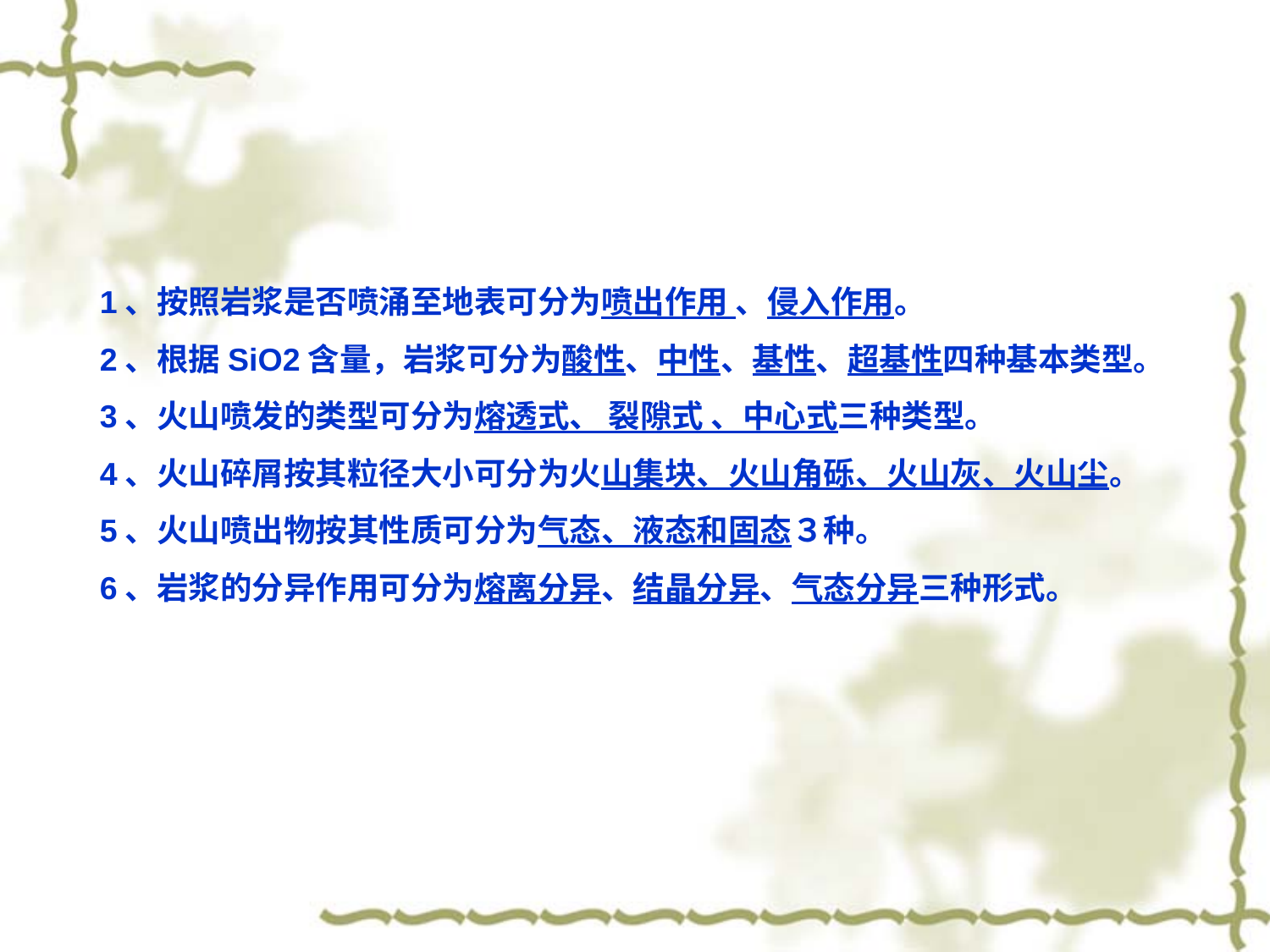

1、按照岩浆是否喷涌至地表可分为喷出作用 、侵入作用。
2、根据SiO2含量，岩浆可分为酸性、中性、基性、超基性四种基本类型。
3、火山喷发的类型可分为熔透式、 裂隙式 、中心式三种类型。
4、火山碎屑按其粒径大小可分为火山集块、火山角砾、火山灰、火山尘。
5、火山喷出物按其性质可分为气态、液态和固态３种。
6、岩浆的分异作用可分为熔离分异、结晶分异、气态分异三种形式。